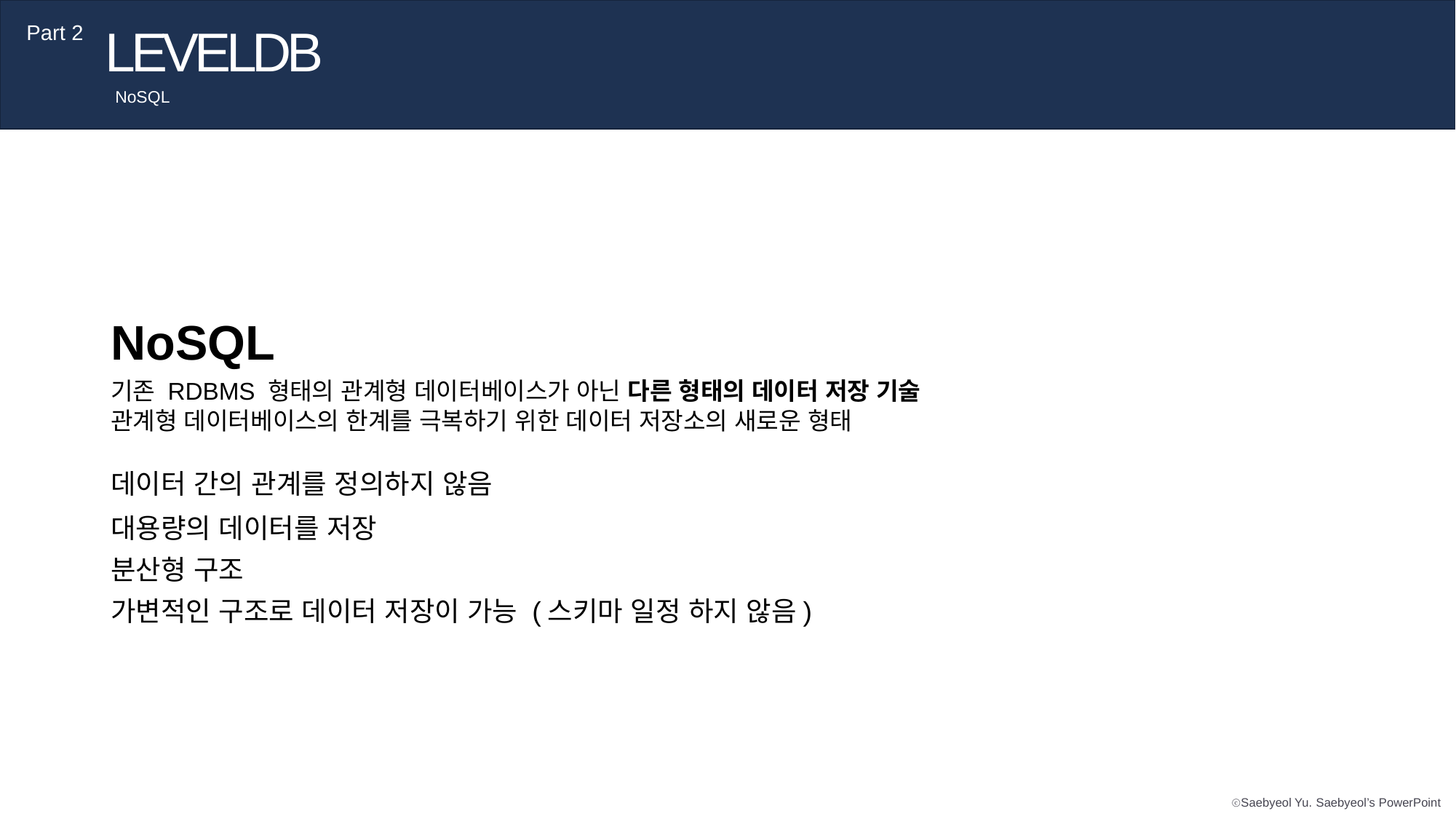

LEVELDB
Part 2
NoSQL
NoSQL
기존 RDBMS 형태의 관계형 데이터베이스가 아닌 다른 형태의 데이터 저장 기술
관계형 데이터베이스의 한계를 극복하기 위한 데이터 저장소의 새로운 형태
데이터 간의 관계를 정의하지 않음
대용량의 데이터를 저장
분산형 구조
가변적인 구조로 데이터 저장이 가능 (스키마 일정 하지 않음)